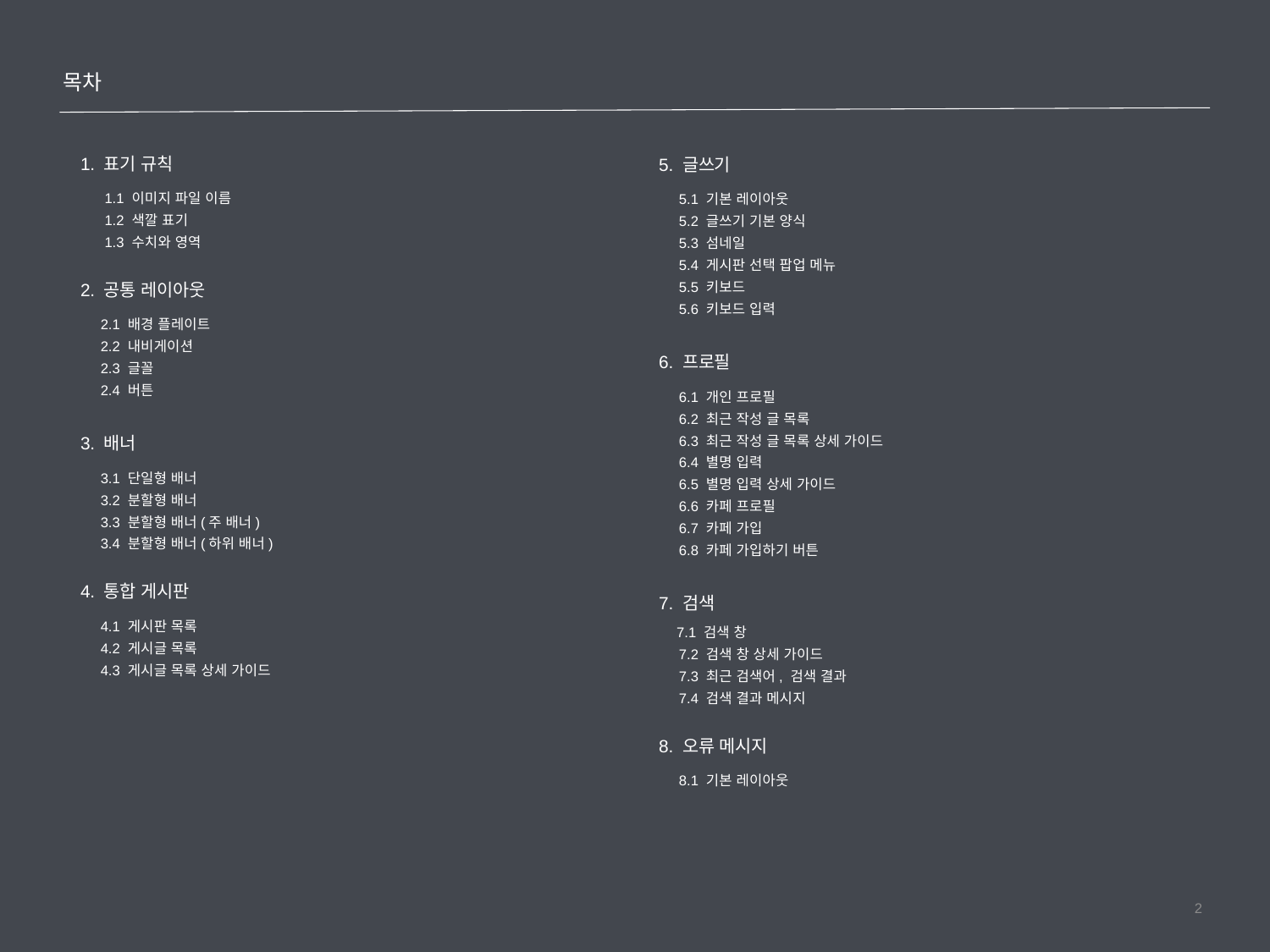

목차
1. 표기 규칙

      1.1 이미지 파일 이름
      1.2 색깔 표기
      1.3 수치와 영역

2. 공통 레이아웃

     2.1 배경 플레이트
     2.2 내비게이션
     2.3 글꼴
     2.4 버튼

3. 배너

     3.1 단일형 배너
     3.2 분할형 배너
     3.3 분할형 배너(주 배너)
     3.4 분할형 배너(하위 배너)

4. 통합 게시판

     4.1 게시판 목록
     4.2 게시글 목록
     4.3 게시글 목록 상세 가이드
5. 글쓰기

     5.1 기본 레이아웃
     5.2 글쓰기 기본 양식
     5.3 섬네일
     5.4 게시판 선택 팝업 메뉴
     5.5 키보드
     5.6 키보드 입력

6. 프로필

     6.1 개인 프로필
     6.2 최근 작성 글 목록
     6.3 최근 작성 글 목록 상세 가이드
     6.4 별명 입력
     6.5 별명 입력 상세 가이드
     6.6 카페 프로필
     6.7 카페 가입
     6.8 카페 가입하기 버튼

7. 검색
    7.1 검색 창
     7.2 검색 창 상세 가이드
     7.3 최근 검색어, 검색 결과
     7.4 검색 결과 메시지

8. 오류 메시지

     8.1 기본 레이아웃
2